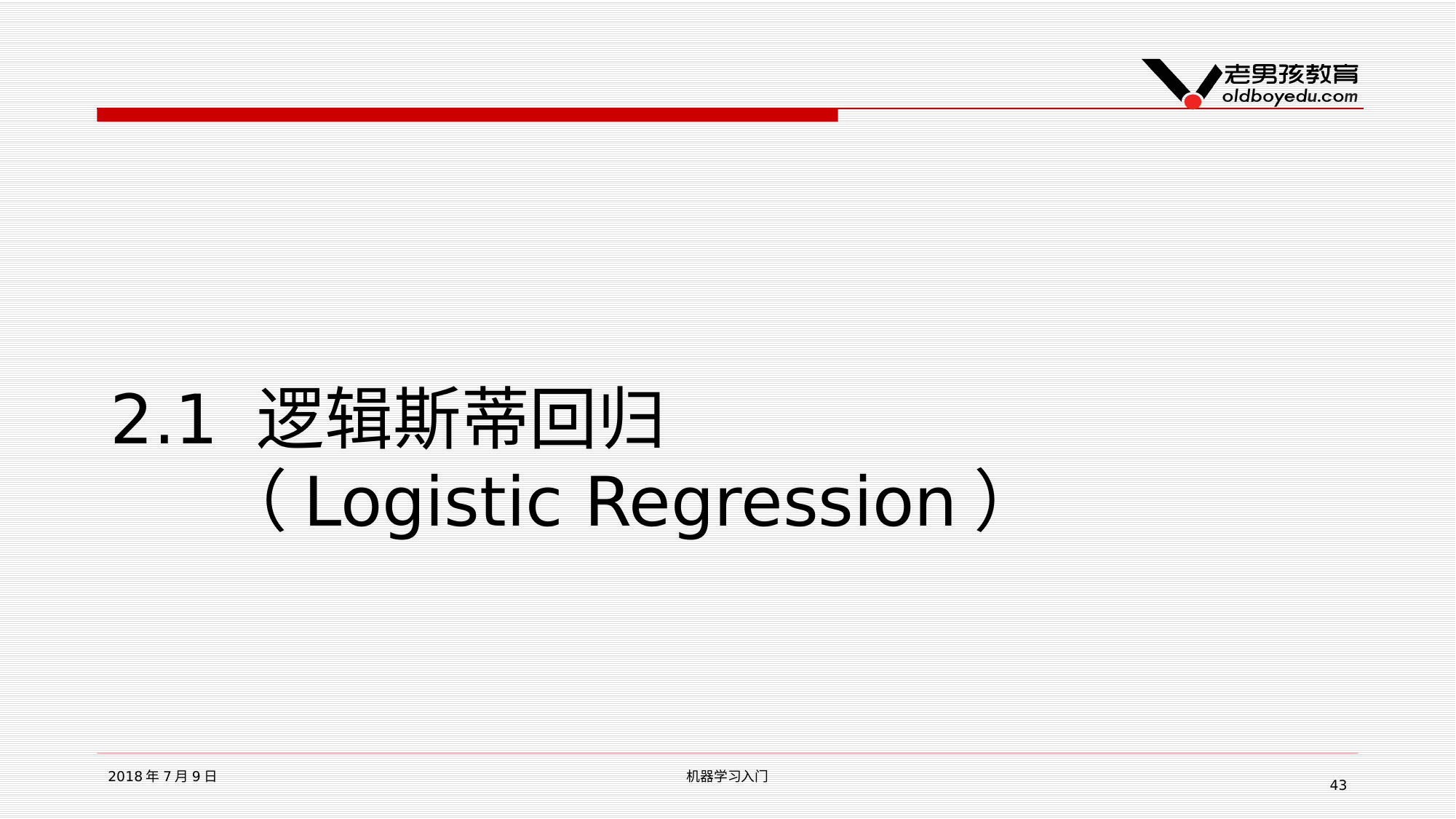

# 2.1 逻辑斯蒂回归 （Logistic Regression）

2018年7月9日
机器学习入门
43